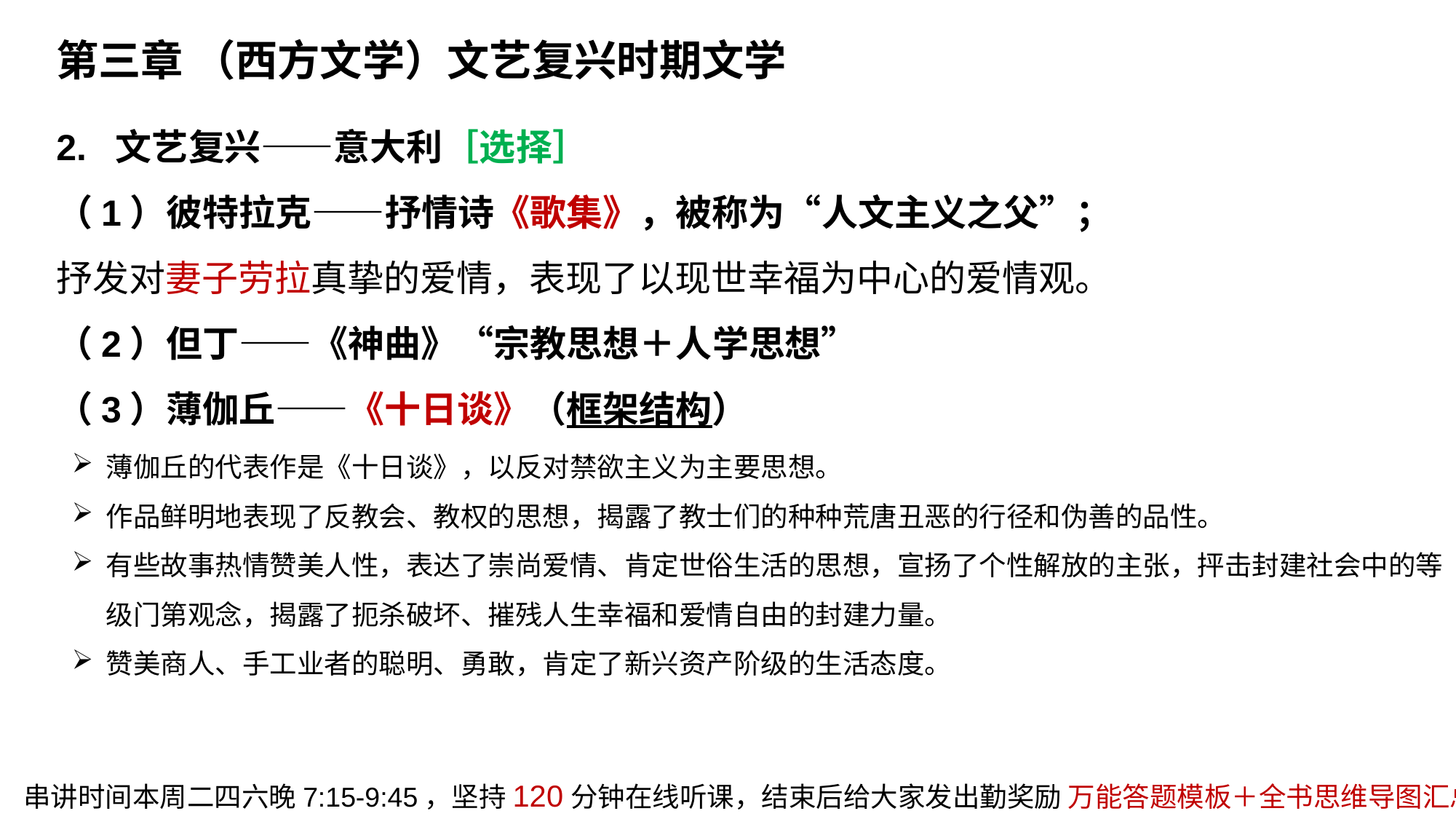

第三章 （西方文学）文艺复兴时期文学
2.  文艺复兴——意大利［选择］
（1）彼特拉克——抒情诗《歌集》，被称为“人文主义之父”；
抒发对妻子劳拉真挚的爱情，表现了以现世幸福为中心的爱情观。
（2）但丁——《神曲》“宗教思想＋人学思想”
（3）薄伽丘——《十日谈》（框架结构）
薄伽丘的代表作是《十日谈》，以反对禁欲主义为主要思想。
作品鲜明地表现了反教会、教权的思想，揭露了教士们的种种荒唐丑恶的行径和伪善的品性。
有些故事热情赞美人性，表达了崇尚爱情、肯定世俗生活的思想，宣扬了个性解放的主张，抨击封建社会中的等级门第观念，揭露了扼杀破坏、摧残人生幸福和爱情自由的封建力量。
赞美商人、手工业者的聪明、勇敢，肯定了新兴资产阶级的生活态度。